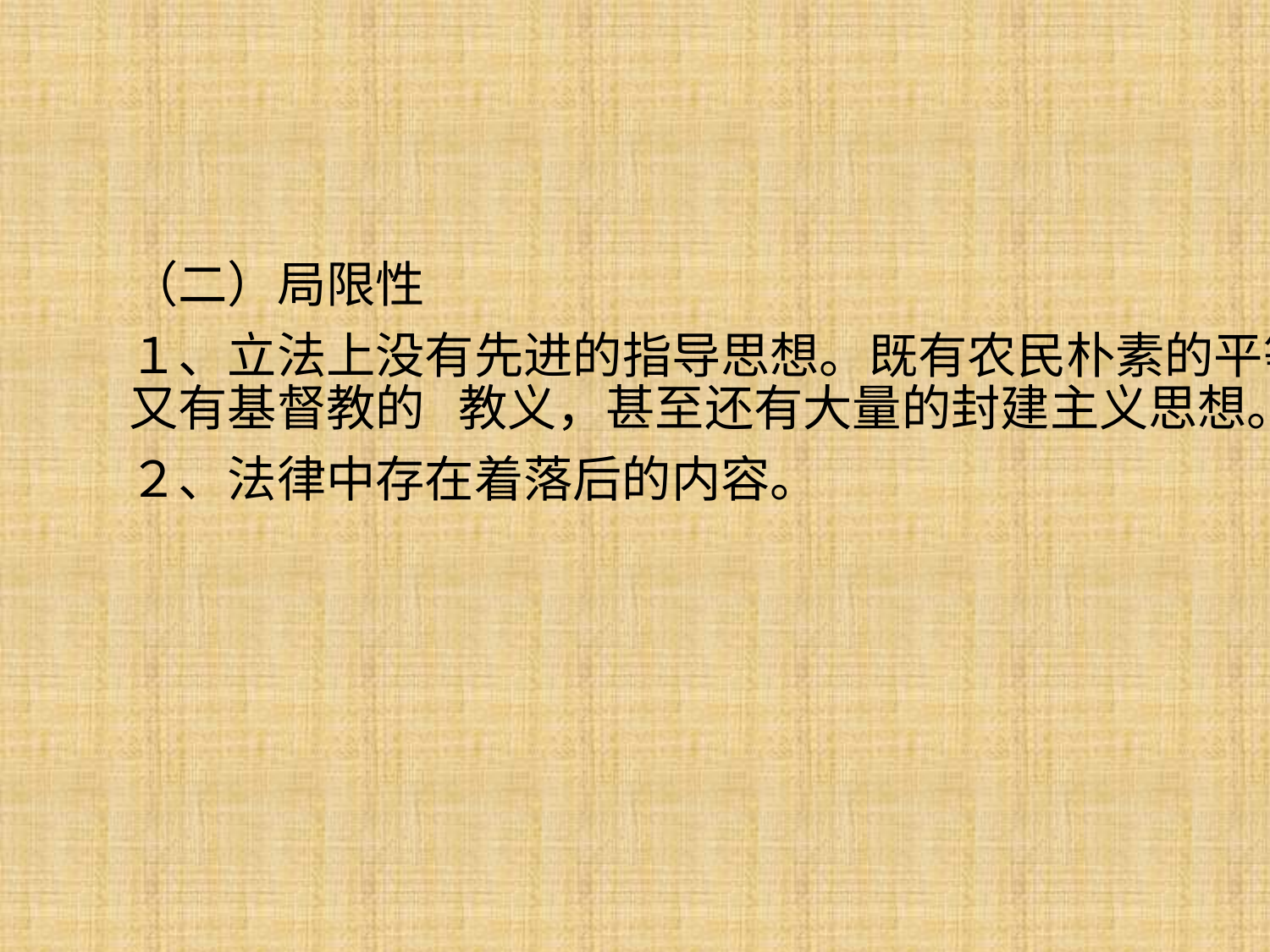

#
（二）局限性
１、立法上没有先进的指导思想。既有农民朴素的平等平均思想，又有基督教的   教义，甚至还有大量的封建主义思想。
２、法律中存在着落后的内容。